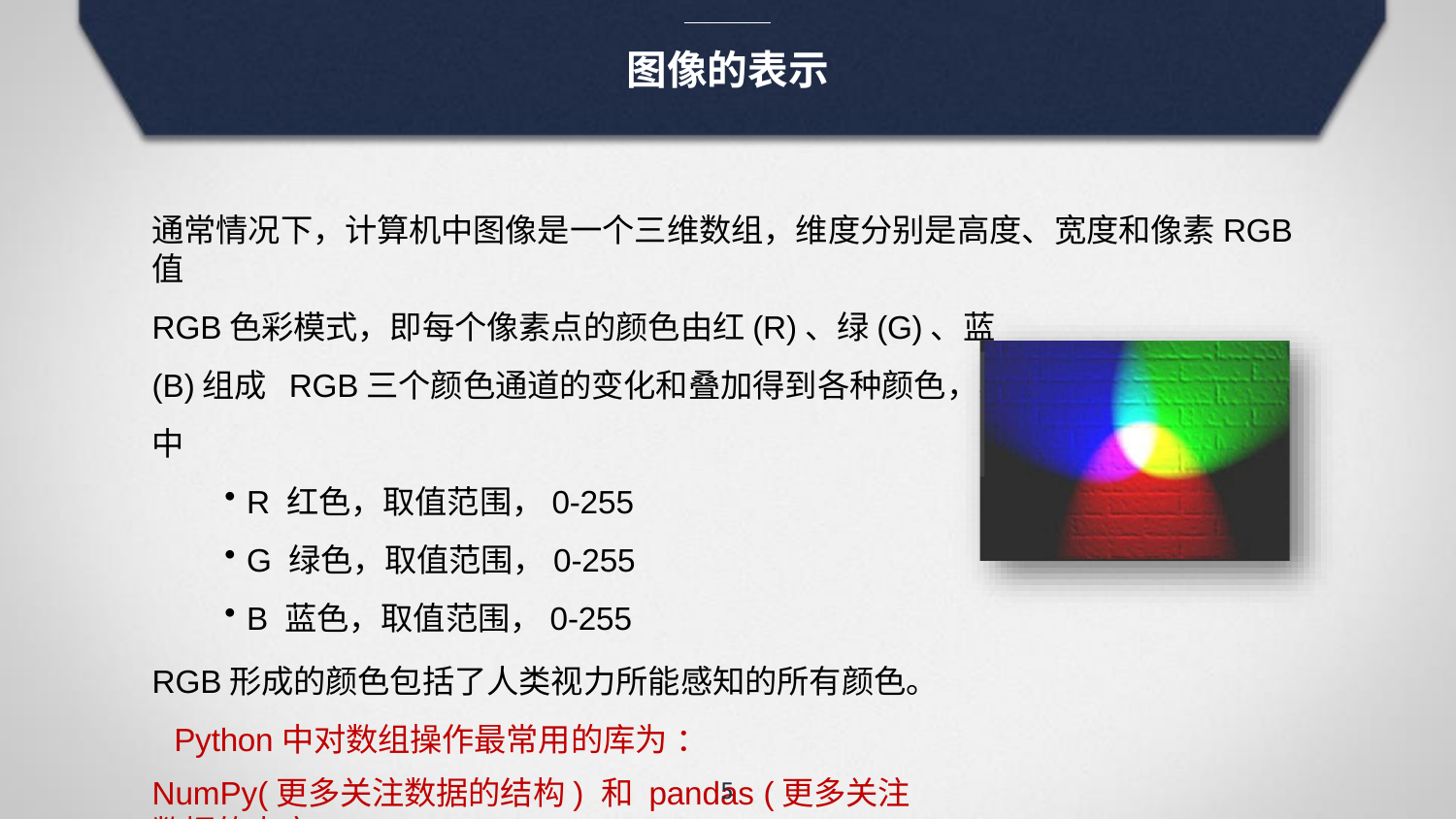

# 图像的表示
通常情况下，计算机中图像是一个三维数组，维度分别是高度、宽度和像素RGB值
RGB色彩模式，即每个像素点的颜色由红(R)、绿(G)、蓝(B)组成  RGB三个颜色通道的变化和叠加得到各种颜色，其中
R 红色，取值范围，0‐255
G 绿色，取值范围，0‐255
B 蓝色，取值范围，0‐255
RGB形成的颜色包括了人类视力所能感知的所有颜色。  Python中对数组操作最常用的库为 ：
NumPy(更多关注数据的结构) 和 pandas (更多关注数据的内容)

5